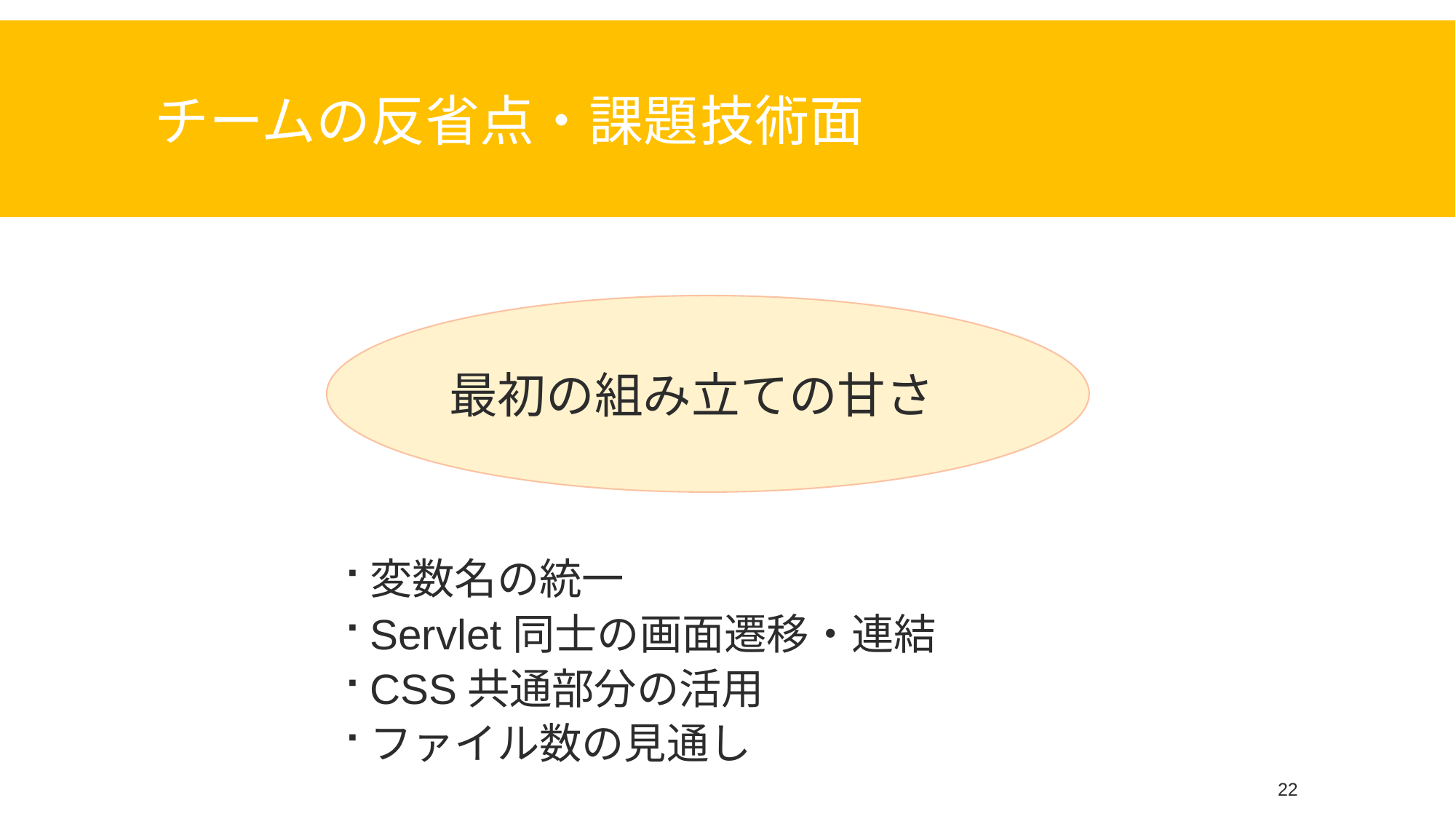

# チームの反省点・課題	技術面

変数名の統一
Servlet同士の画面遷移・連結
CSS共通部分の活用
ファイル数の見通し

最初の組み立ての甘さ
22